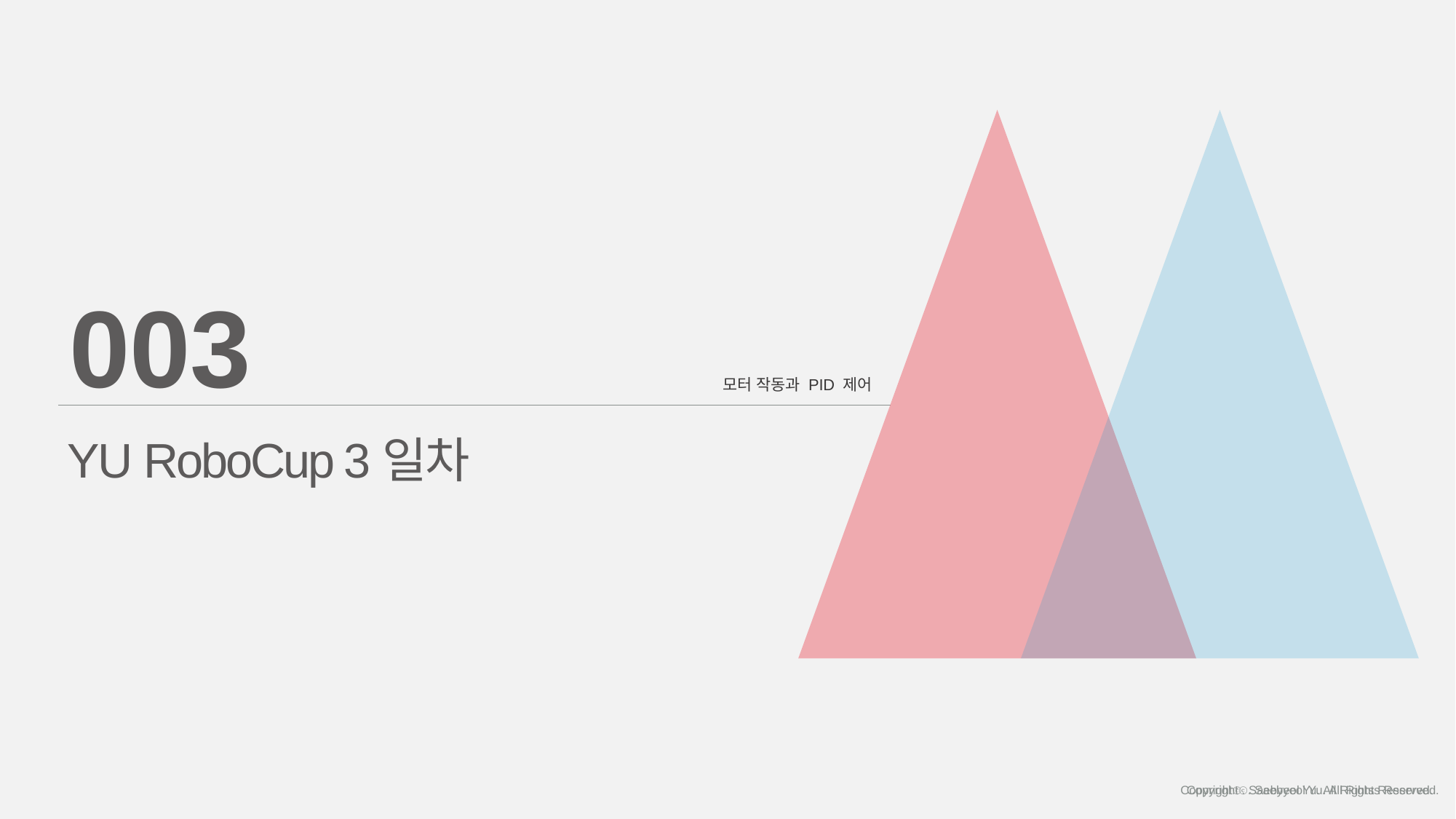

003
모터 작동과 PID 제어
YU RoboCup 3일차
Copyrightⓒ. Saebyeol Yu. All Rights Reserved.